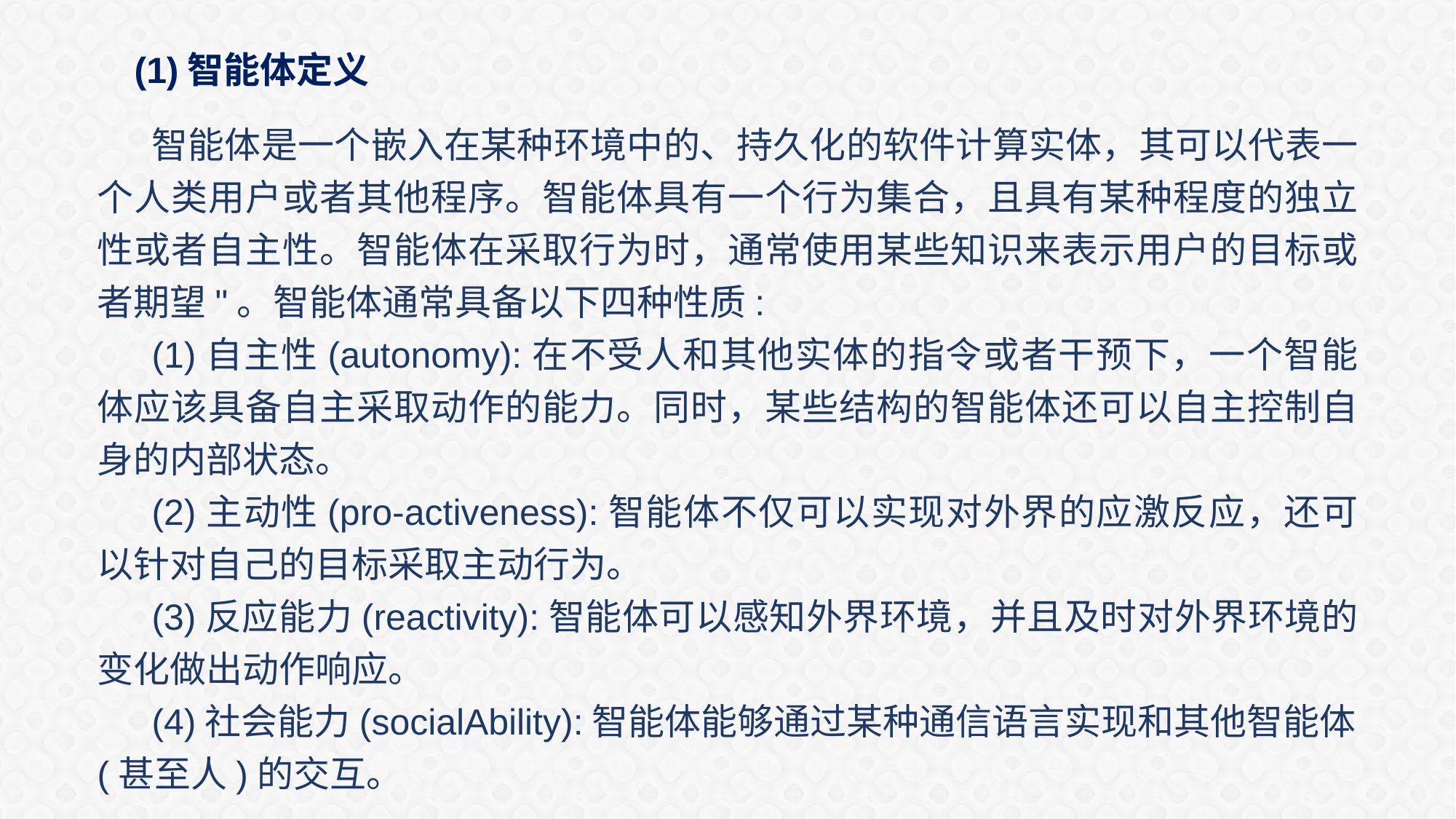

(1)智能体定义
智能体是一个嵌入在某种环境中的、持久化的软件计算实体，其可以代表一个人类用户或者其他程序。智能体具有一个行为集合，且具有某种程度的独立性或者自主性。智能体在采取行为时，通常使用某些知识来表示用户的目标或者期望"。智能体通常具备以下四种性质:
(1)自主性(autonomy):在不受人和其他实体的指令或者干预下，一个智能体应该具备自主采取动作的能力。同时，某些结构的智能体还可以自主控制自身的内部状态。
(2)主动性(pro-activeness):智能体不仅可以实现对外界的应激反应，还可以针对自己的目标采取主动行为。
(3)反应能力(reactivity):智能体可以感知外界环境，并且及时对外界环境的变化做出动作响应。
(4)社会能力(socialAbility):智能体能够通过某种通信语言实现和其他智能体(甚至人)的交互。